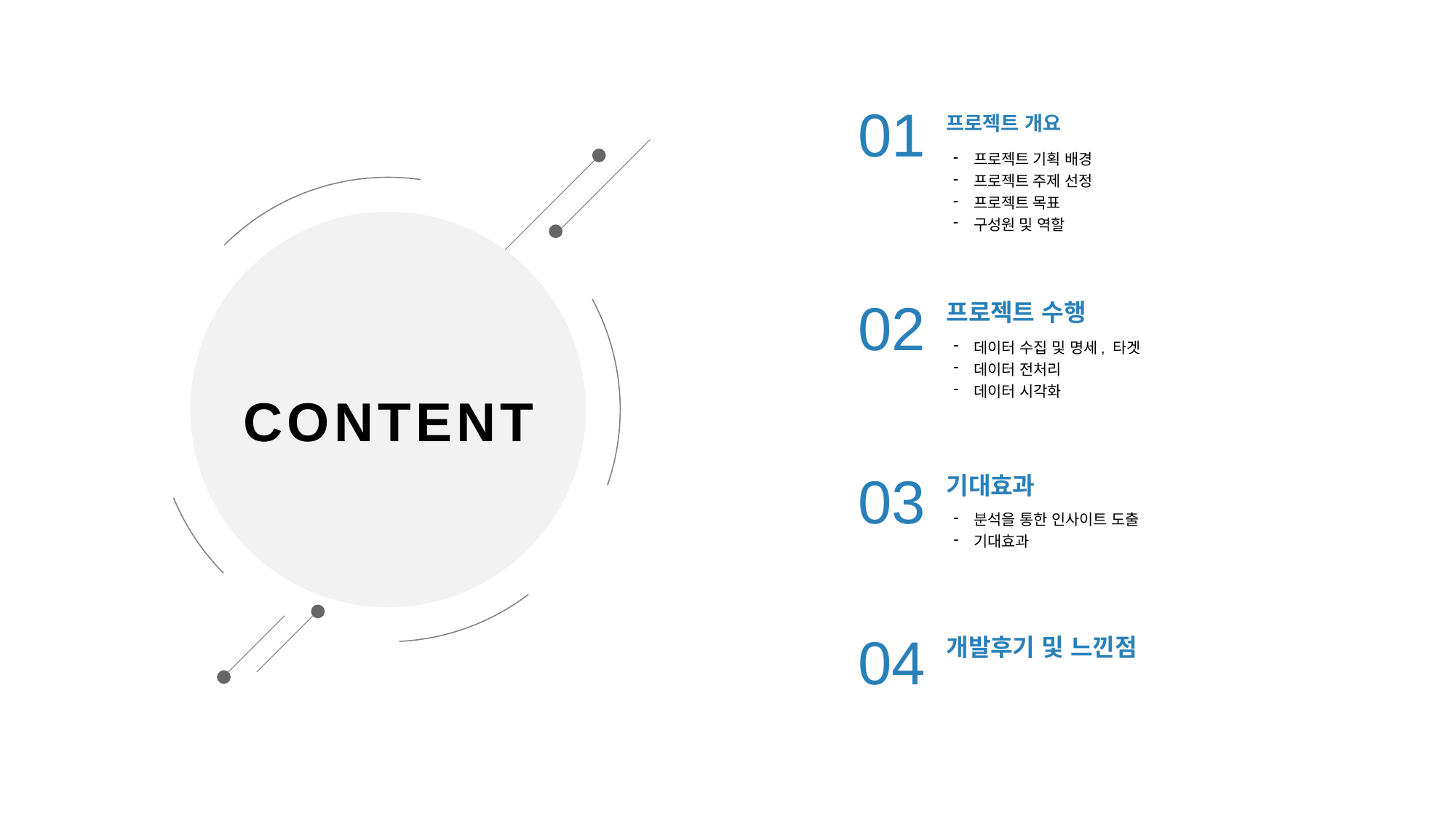

01
프로젝트 개요
프로젝트 기획 배경
프로젝트 주제 선정
프로젝트 목표
구성원 및 역할

02
프로젝트 수행
데이터 수집 및 명세, 타겟
데이터 전처리
데이터 시각화

03
기대효과
분석을 통한 인사이트 도출
기대효과
04
개발후기 및 느낀점

CONTENT